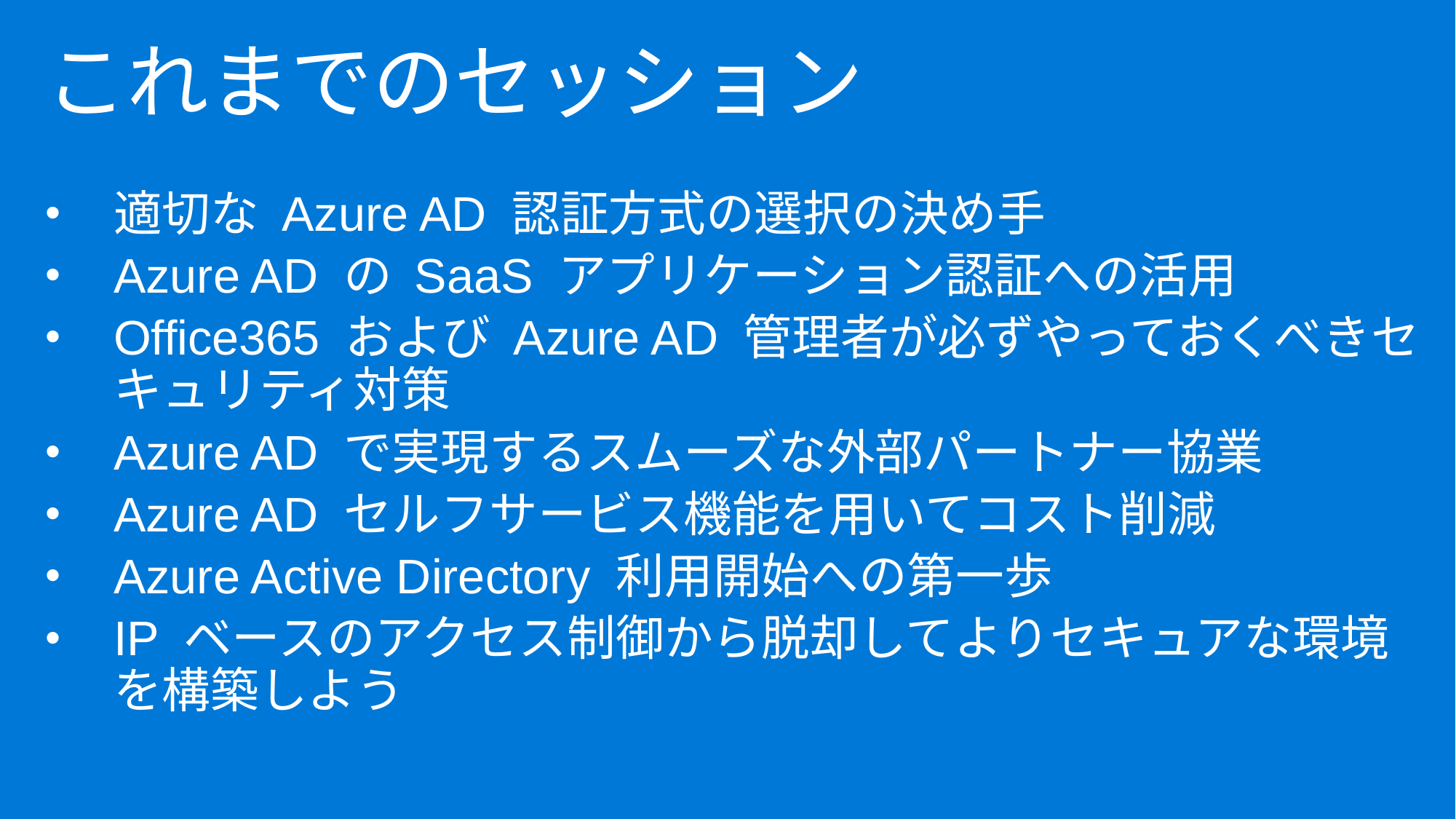

これまでのセッション
適切な Azure AD 認証方式の選択の決め手
Azure AD の SaaS アプリケーション認証への活用
Office365 および Azure AD 管理者が必ずやっておくべきセキュリティ対策
Azure AD で実現するスムーズな外部パートナー協業
Azure AD セルフサービス機能を用いてコスト削減
Azure Active Directory 利用開始への第一歩
IP ベースのアクセス制御から脱却してよりセキュアな環境を構築しよう